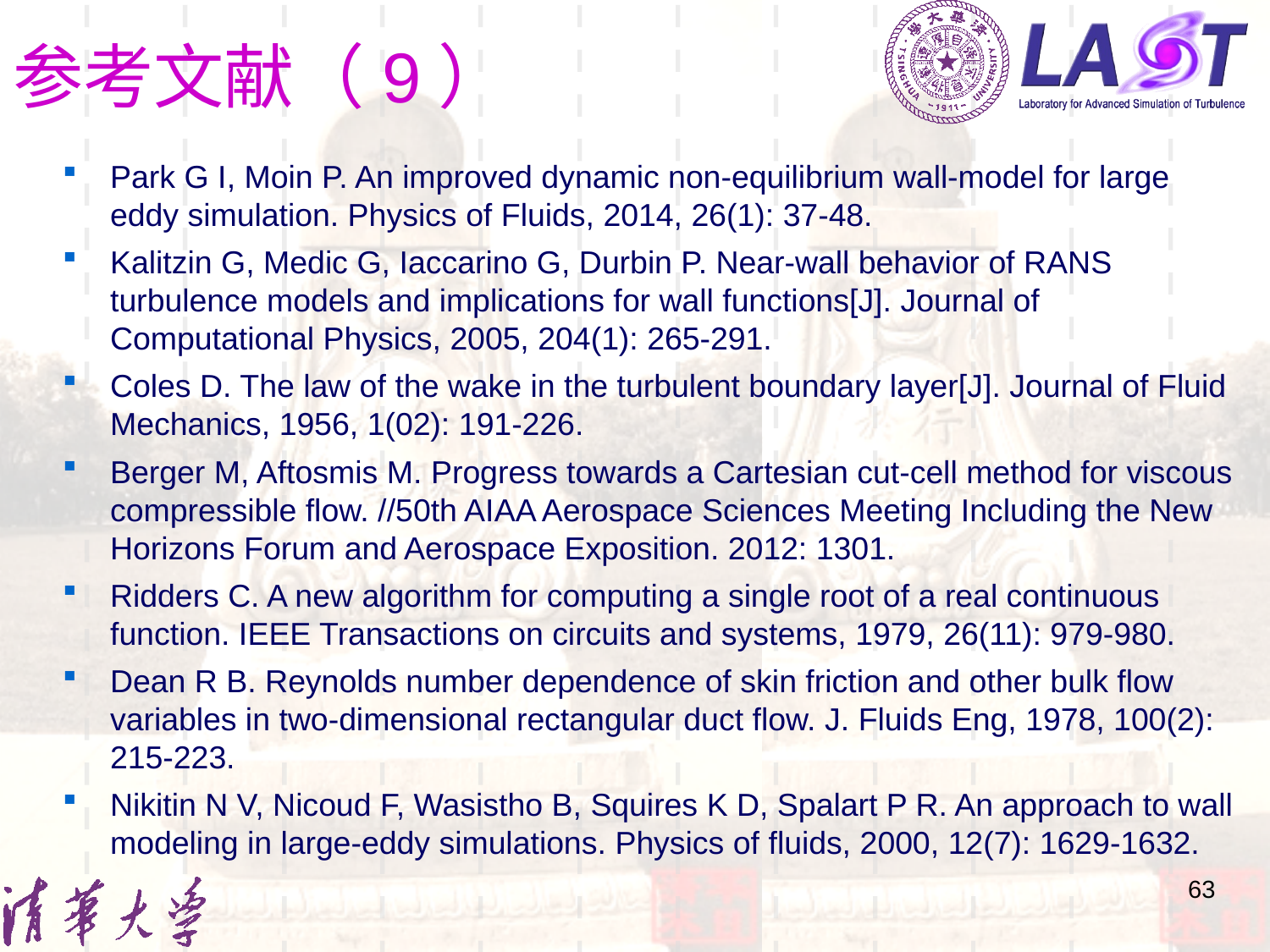

# 参考文献（9）
Park G I, Moin P. An improved dynamic non-equilibrium wall-model for large eddy simulation. Physics of Fluids, 2014, 26(1): 37-48.
Kalitzin G, Medic G, Iaccarino G, Durbin P. Near-wall behavior of RANS turbulence models and implications for wall functions[J]. Journal of Computational Physics, 2005, 204(1): 265-291.
Coles D. The law of the wake in the turbulent boundary layer[J]. Journal of Fluid Mechanics, 1956, 1(02): 191-226.
Berger M, Aftosmis M. Progress towards a Cartesian cut-cell method for viscous compressible flow. //50th AIAA Aerospace Sciences Meeting Including the New Horizons Forum and Aerospace Exposition. 2012: 1301.
Ridders C. A new algorithm for computing a single root of a real continuous function. IEEE Transactions on circuits and systems, 1979, 26(11): 979-980.
Dean R B. Reynolds number dependence of skin friction and other bulk flow variables in two-dimensional rectangular duct flow. J. Fluids Eng, 1978, 100(2): 215-223.
Nikitin N V, Nicoud F, Wasistho B, Squires K D, Spalart P R. An approach to wall modeling in large-eddy simulations. Physics of fluids, 2000, 12(7): 1629-1632.

63